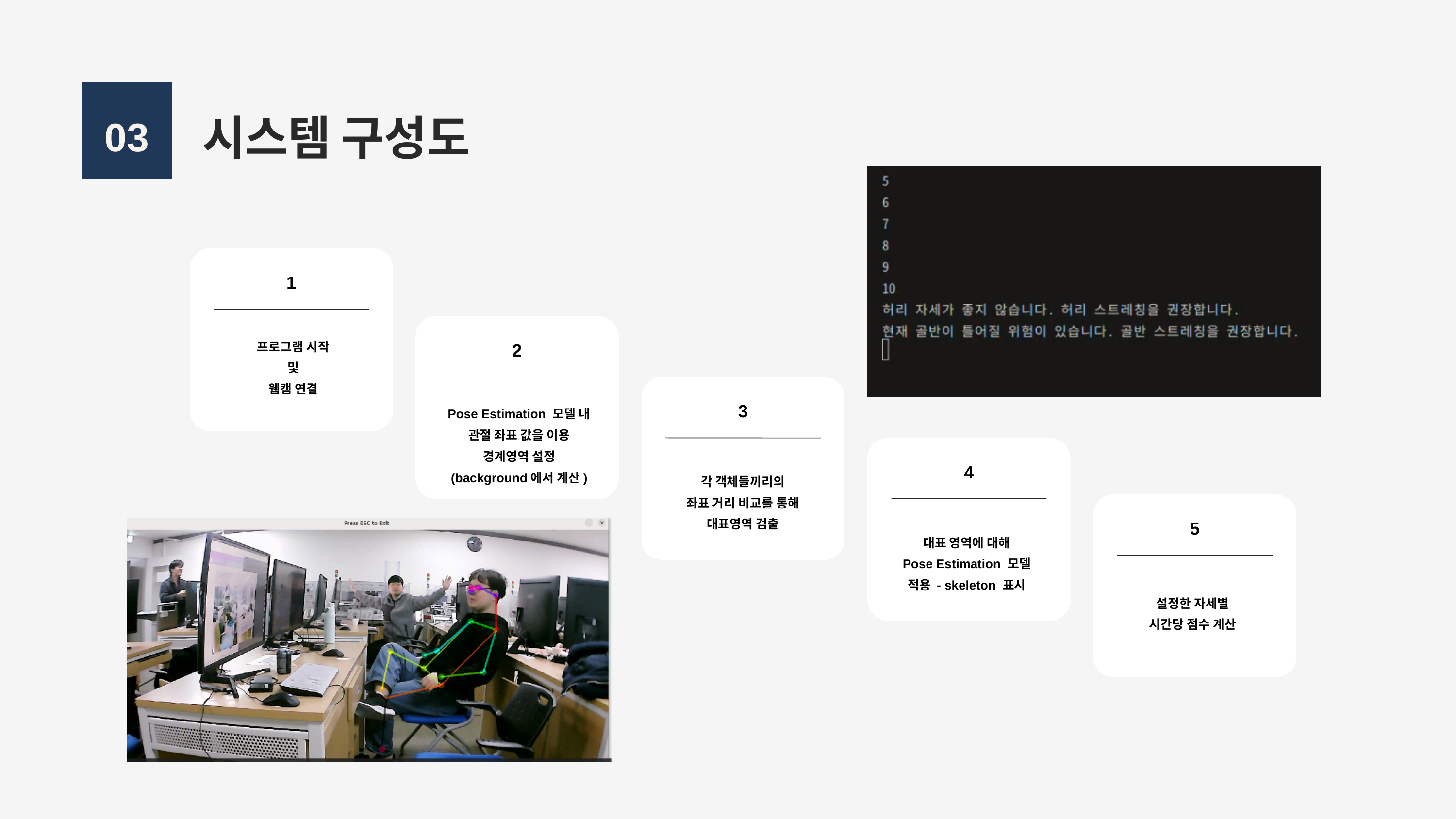

시스템 구성도
03

1

2
프로그램 시작
및
웸캠 연결

3
Pose Estimation 모델 내
관절 좌표 값을 이용
경계영역 설정
(background에서 계산)

4

각 객체들끼리의
좌표 거리 비교를 통해
대표영역 검출

5

대표 영역에 대해
Pose Estimation 모델
적용 - skeleton 표시

설정한 자세별
시간당 점수 계산